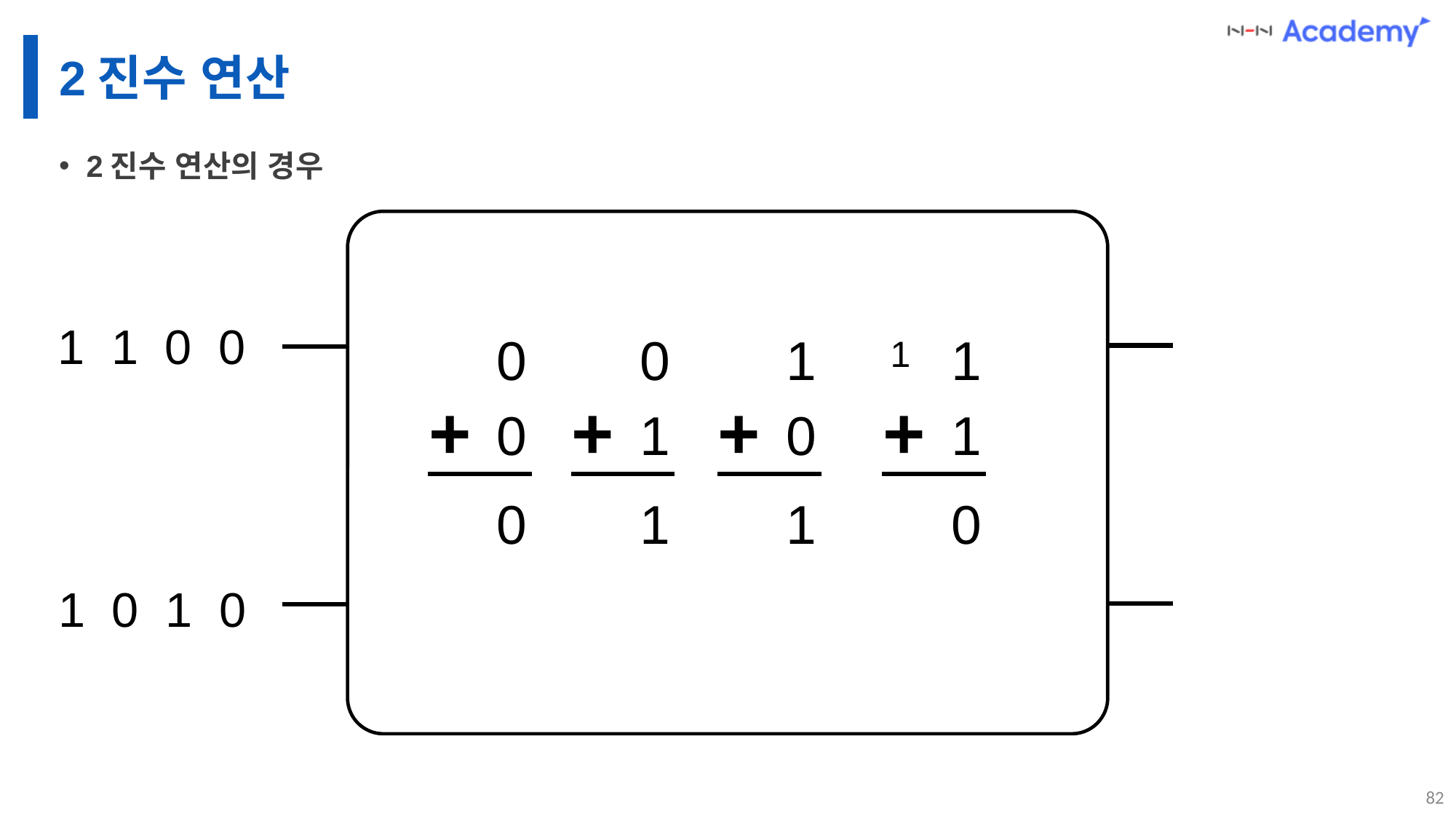

# 2진수 연산
2진수 연산의 경우

1  1  0  0
0
0
1
1
1
+
+
+
+
0
1
0
1
0
1
1
0
1  0  1  0
82